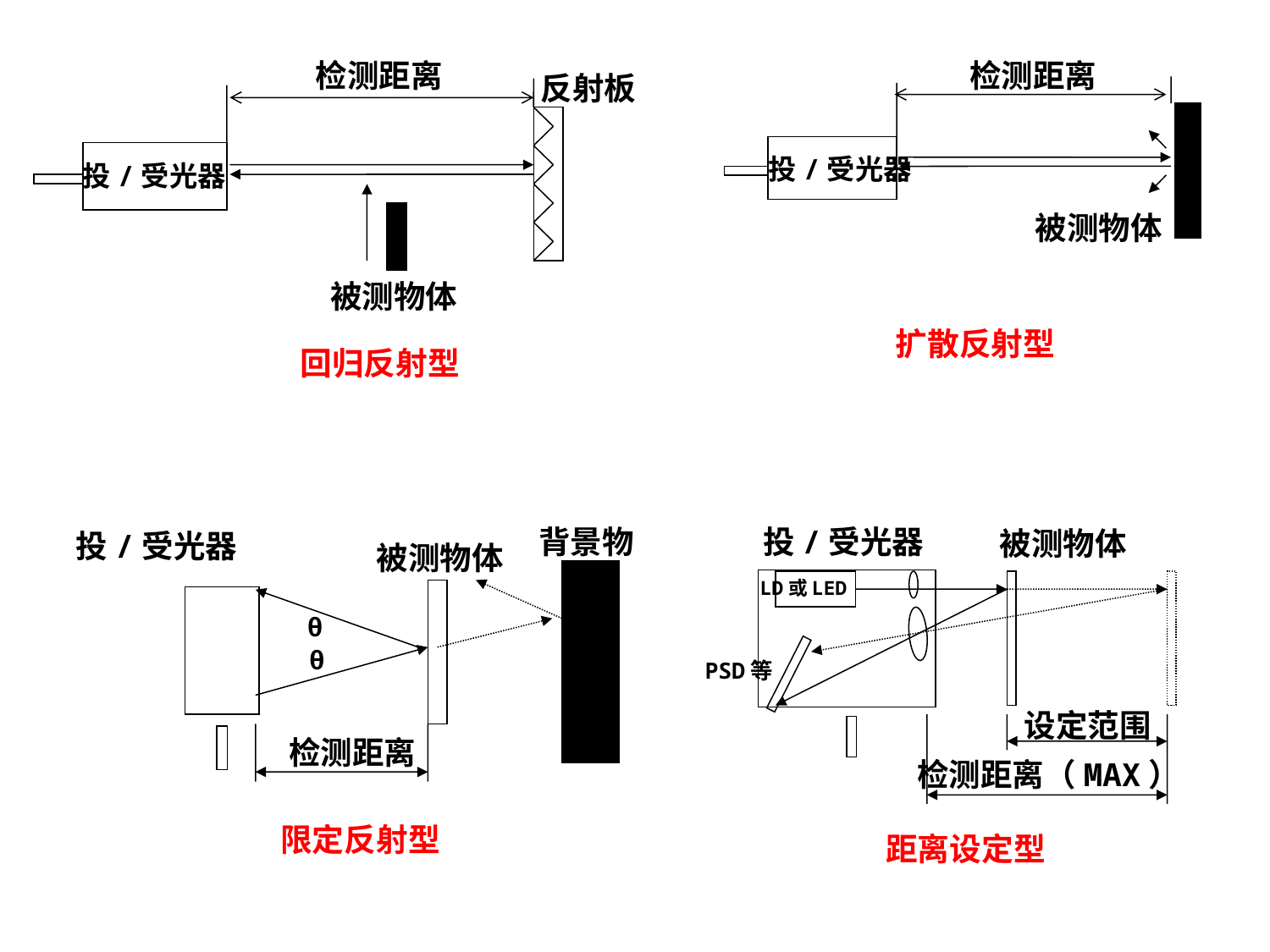

检测距离
反射板

投/受光器

被测物体
检测距离

投/受光器

被测物体
扩散反射型
回归反射型
背景物
投/受光器
被测物体

θ

θ

检测距离

投/受光器
被测物体

LD或LED

PSD等
设定范围

检测距离（MAX）

限定反射型
距离设定型